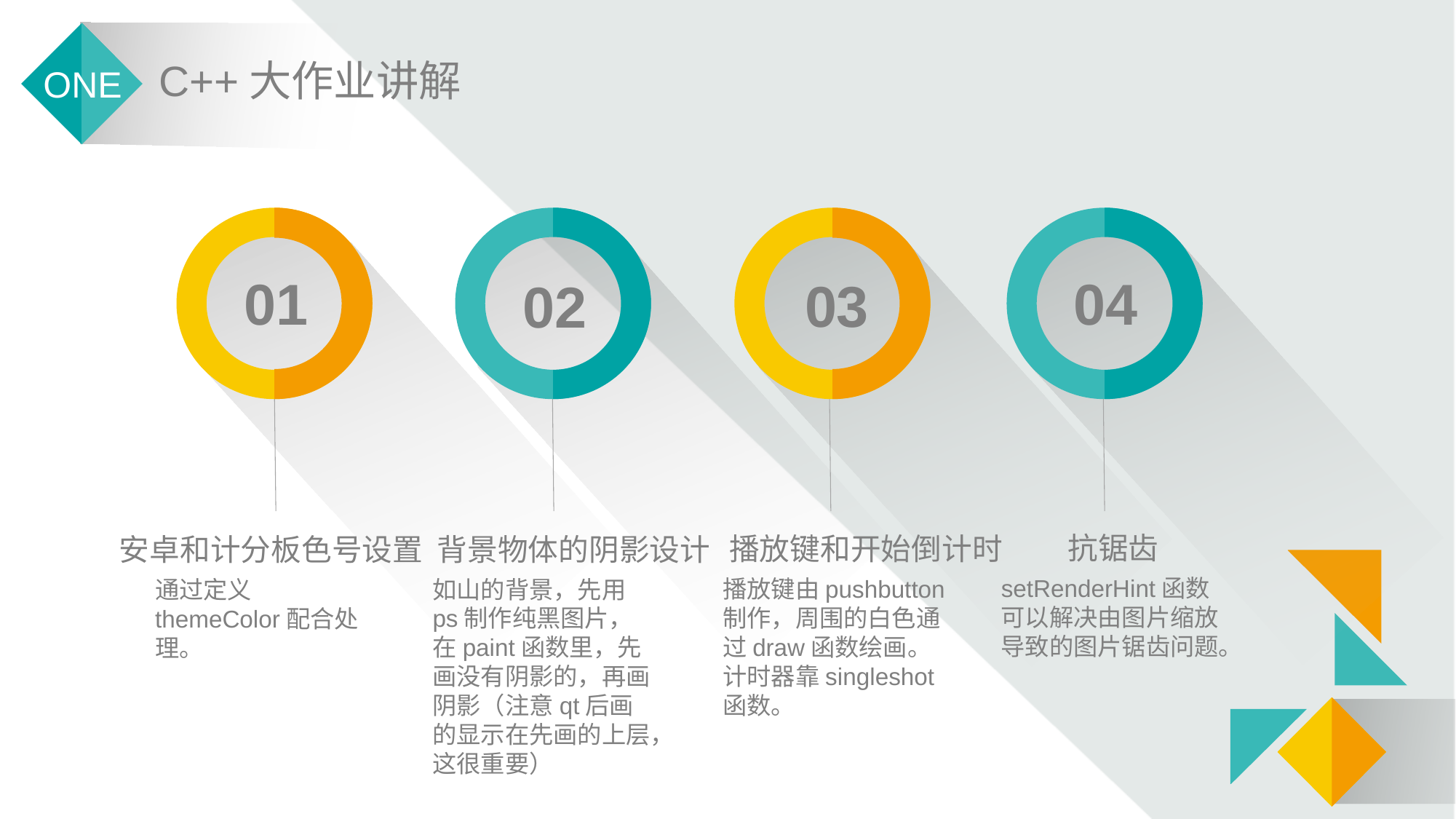

01
04
03
02

抗锯齿
播放键和开始倒计时
背景物体的阴影设计
安卓和计分板色号设置
setRenderHint函数可以解决由图片缩放导致的图片锯齿问题。
播放键由pushbutton制作，周围的白色通过draw函数绘画。
计时器靠singleshot函数。
如山的背景，先用ps制作纯黑图片，在paint函数里，先画没有阴影的，再画阴影（注意qt后画的显示在先画的上层，这很重要）
通过定义themeColor配合处理。